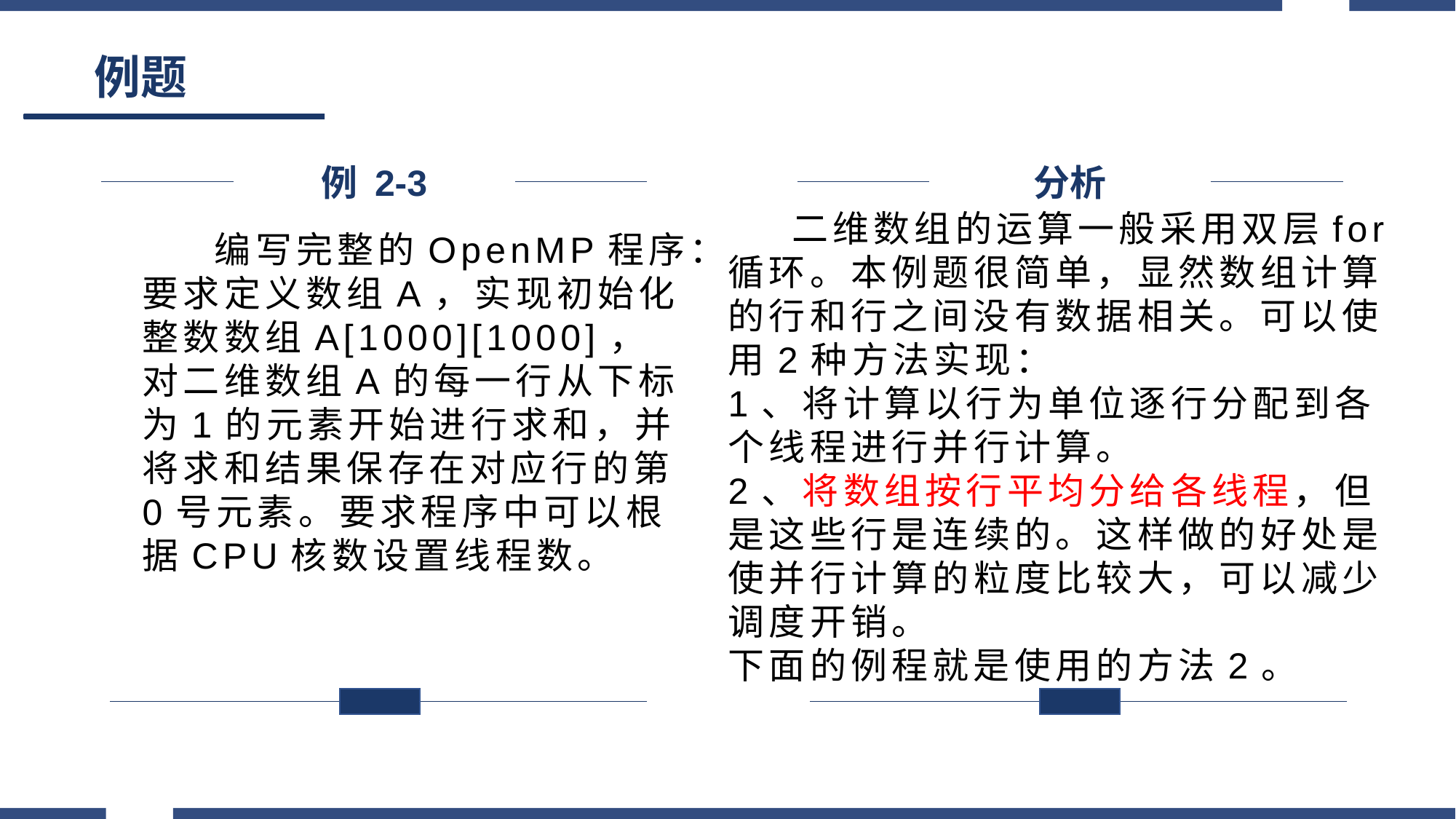

# 例题
分析
例 2-3
     二维数组的运算一般采用双层for循环。本例题很简单，显然数组计算的行和行之间没有数据相关。可以使用2种方法实现：
1、将计算以行为单位逐行分配到各个线程进行并行计算。
2、将数组按行平均分给各线程，但是这些行是连续的。这样做的好处是使并行计算的粒度比较大，可以减少调度开销。
下面的例程就是使用的方法2。
     编写完整的OpenMP程序：要求定义数组A，实现初始化整数数组A[1000][1000]，对二维数组A的每一行从下标为1的元素开始进行求和，并将求和结果保存在对应行的第0号元素。要求程序中可以根据CPU核数设置线程数。